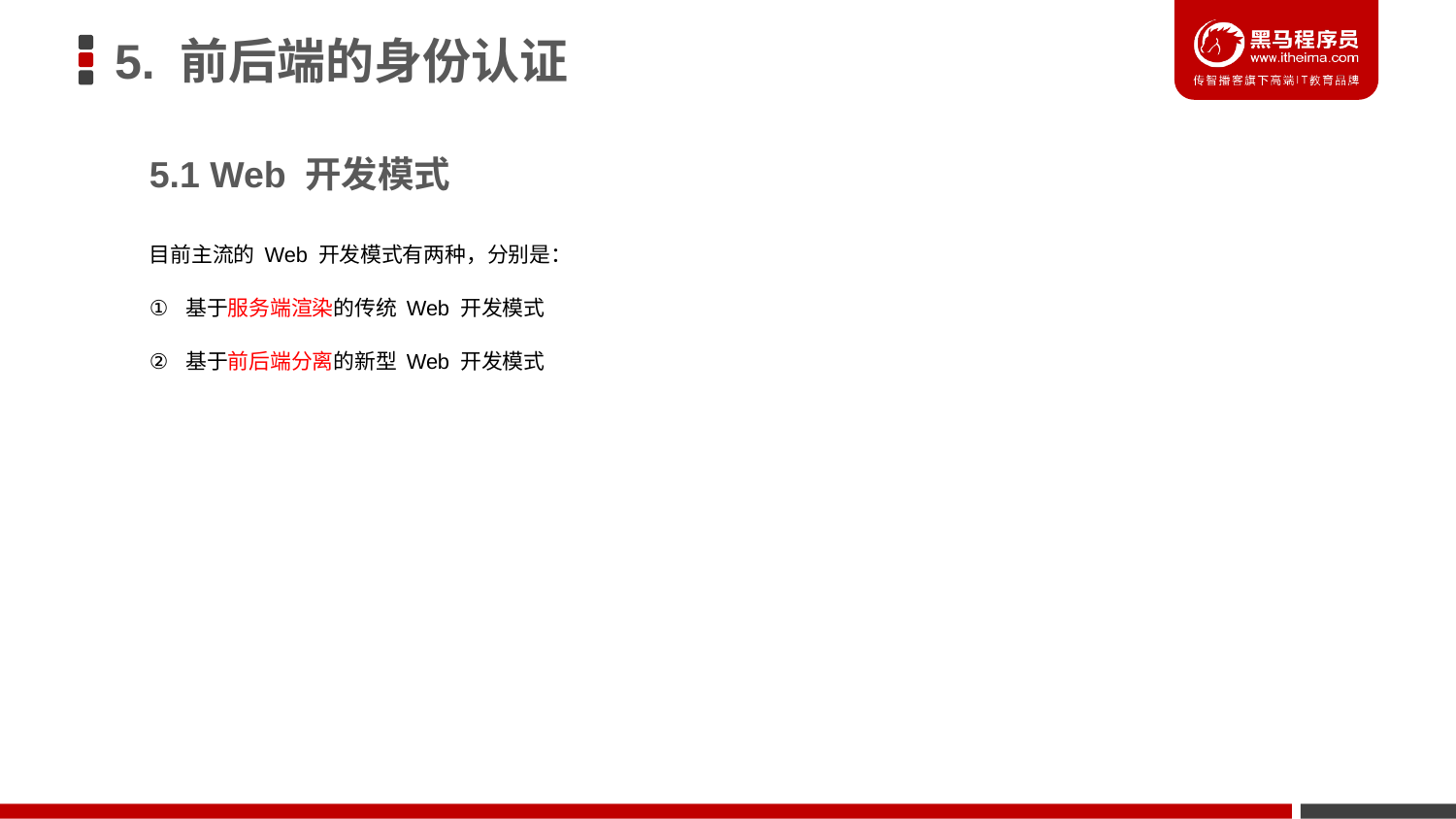

# 5. 前后端的身份认证
5.1 Web 开发模式
目前主流的 Web 开发模式有两种，分别是：
基于服务端渲染的传统 Web 开发模式
基于前后端分离的新型 Web 开发模式